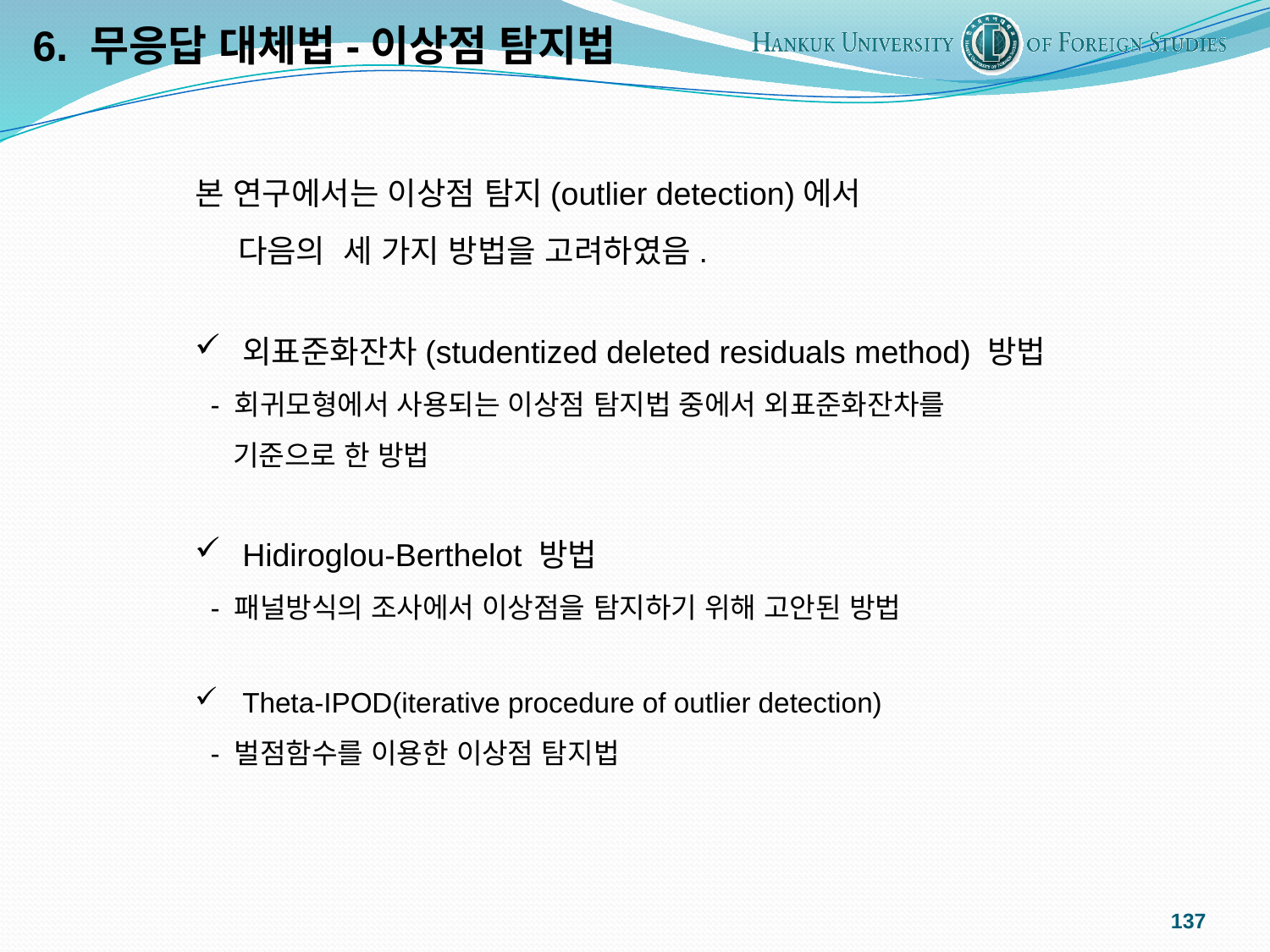

6. 무응답 대체법-이상점 탐지법
본 연구에서는 이상점 탐지(outlier detection)에서
    다음의  세 가지 방법을 고려하였음.

외표준화잔차(studentized deleted residuals method) 방법
  - 회귀모형에서 사용되는 이상점 탐지법 중에서 외표준화잔차를
    기준으로 한 방법

Hidiroglou-Berthelot 방법
  - 패널방식의 조사에서 이상점을 탐지하기 위해 고안된 방법

Theta-IPOD(iterative procedure of outlier detection)
  - 벌점함수를 이용한 이상점 탐지법
137